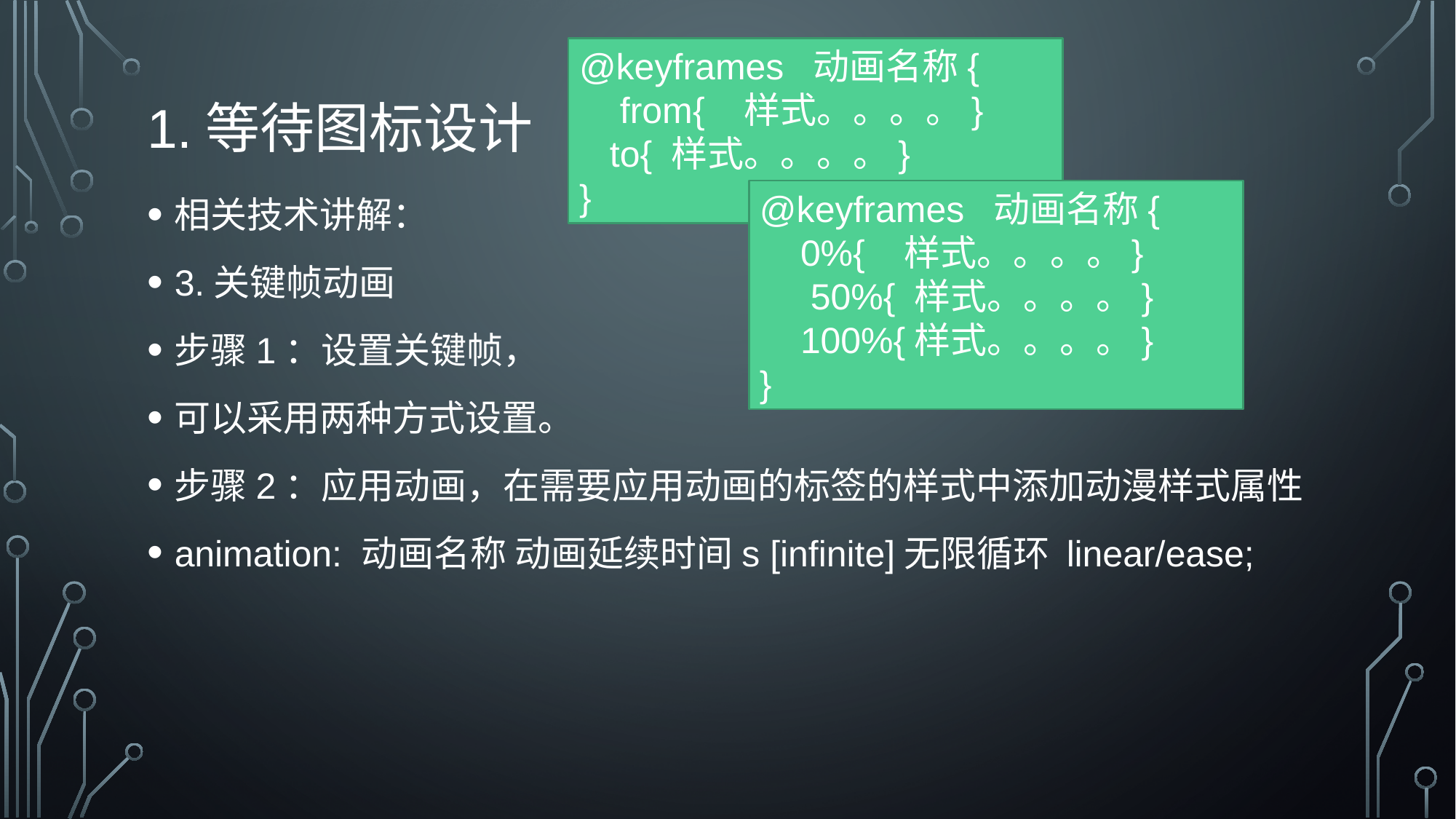

@keyframes  动画名称{
    from{   样式。。。。}
   to{ 样式。。。。}
}
# 1.等待图标设计
相关技术讲解：
3.关键帧动画
步骤1：设置关键帧，
可以采用两种方式设置。
步骤2：应用动画，在需要应用动画的标签的样式中添加动漫样式属性
animation: 动画名称 动画延续时间s [infinite]无限循环 linear/ease;

@keyframes  动画名称{
    0%{   样式。。。。}
     50%{ 样式。。。。}
    100%{样式。。。。}
}